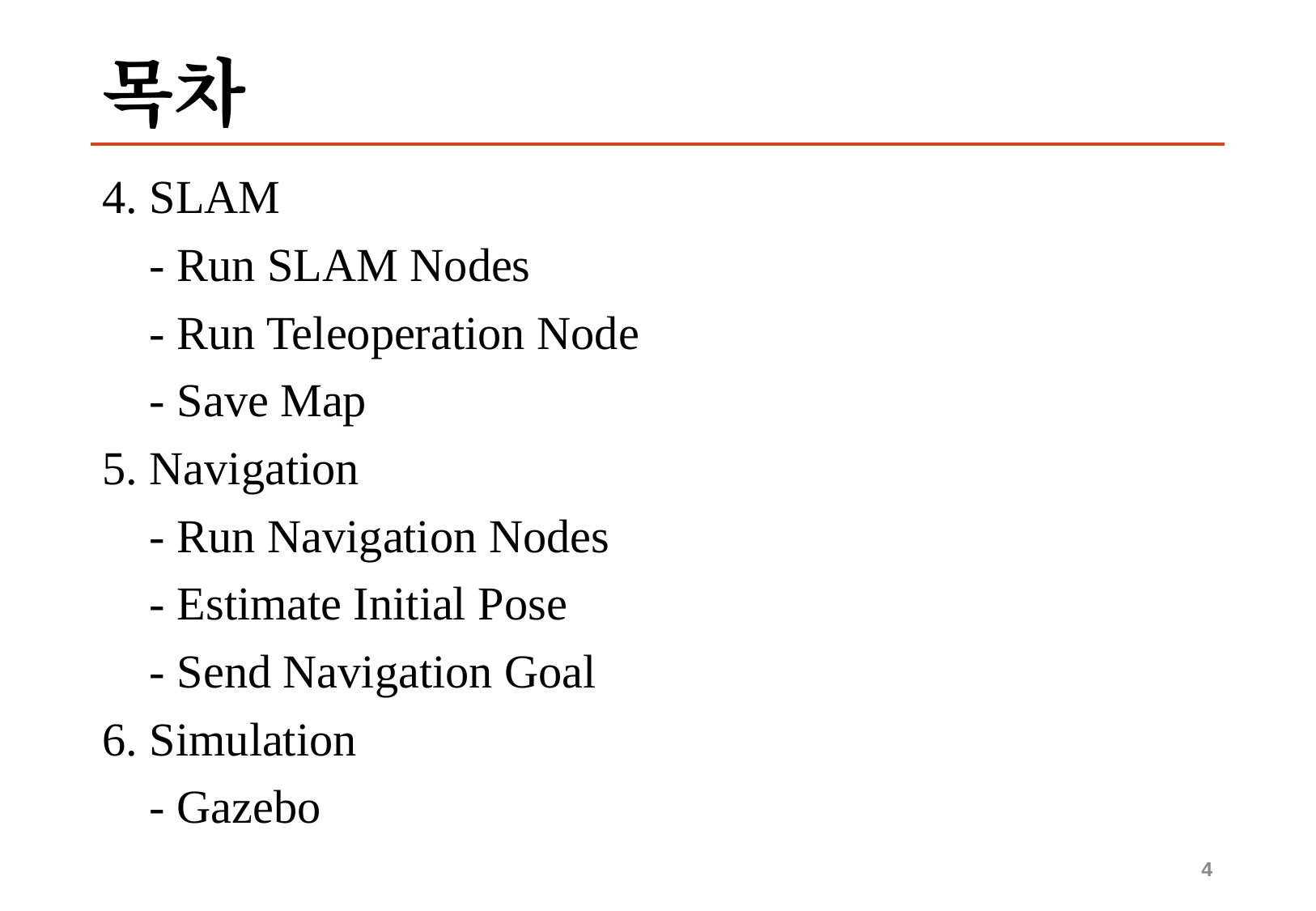

# 목차
4. SLAM
    - Run SLAM Nodes
    - Run Teleoperation Node
    - Save Map
5. Navigation
    - Run Navigation Nodes
    - Estimate Initial Pose
    - Send Navigation Goal
6. Simulation
    - Gazebo

4